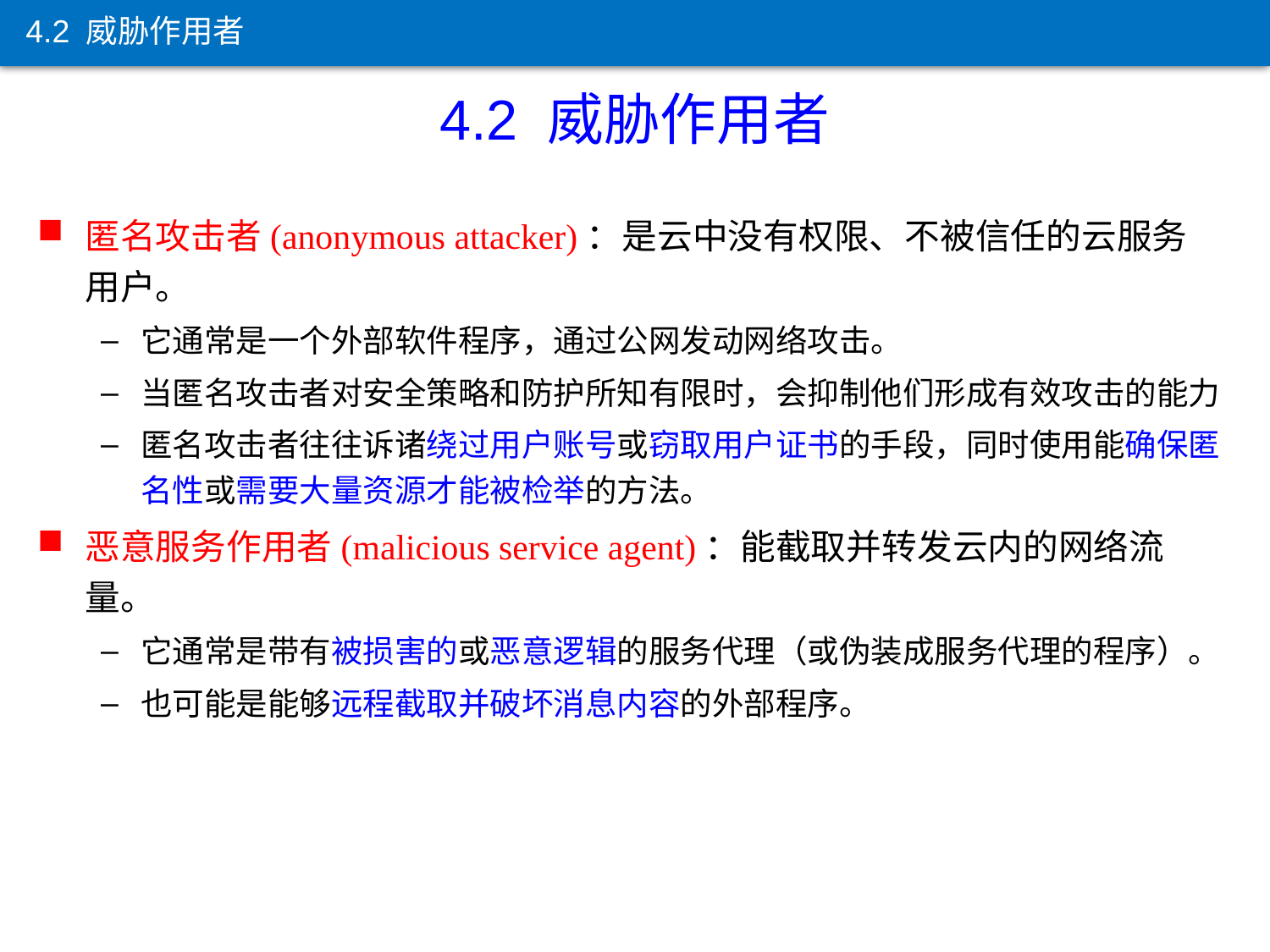

4.2 威胁作用者
4.2 威胁作用者
匿名攻击者(anonymous attacker)：是云中没有权限、不被信任的云服务用户。
它通常是一个外部软件程序，通过公网发动网络攻击。
当匿名攻击者对安全策略和防护所知有限时，会抑制他们形成有效攻击的能力
匿名攻击者往往诉诸绕过用户账号或窃取用户证书的手段，同时使用能确保匿名性或需要大量资源才能被检举的方法。
恶意服务作用者(malicious service agent)：能截取并转发云内的网络流量。
它通常是带有被损害的或恶意逻辑的服务代理（或伪装成服务代理的程序）。
也可能是能够远程截取并破坏消息内容的外部程序。
34